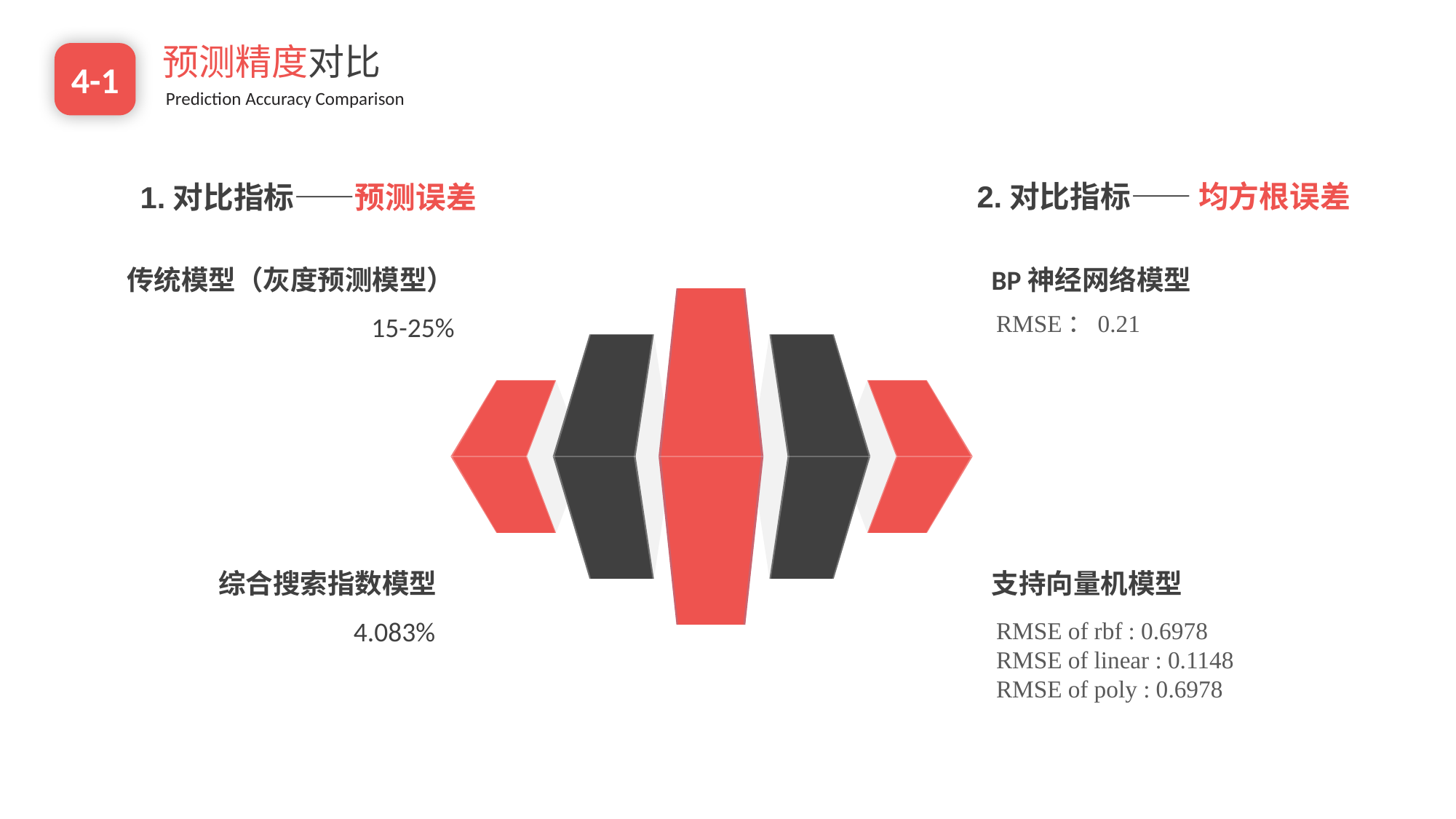

预测精度对比
Prediction Accuracy Comparison
4-1
2.对比指标—— 均方根误差
1.对比指标——预测误差
e7d195523061f1c0205959036996ad55c215b892a7aac5c0B9ADEF7896FB48F2EF97163A2DE1401E1875DEDC438B7864AD24CA23553DBBBD975DAF4CAD4A2592689FFB6CEE59FFA55B2702D0E5EE29CDFC0DD98BC7D6A39AC4E055256EE11BBEDCDB7C9722D66262996B68DE860BD3C77EBCAECB599909EC0E07B61811075331ABCDE6990254B8C8
BP神经网络模型
RMSE：0.21
传统模型（灰度预测模型）

15-25%

综合搜索指数模型
支持向量机模型
RMSE of rbf : 0.6978
RMSE of linear : 0.1148
RMSE of poly : 0.6978
4.083%